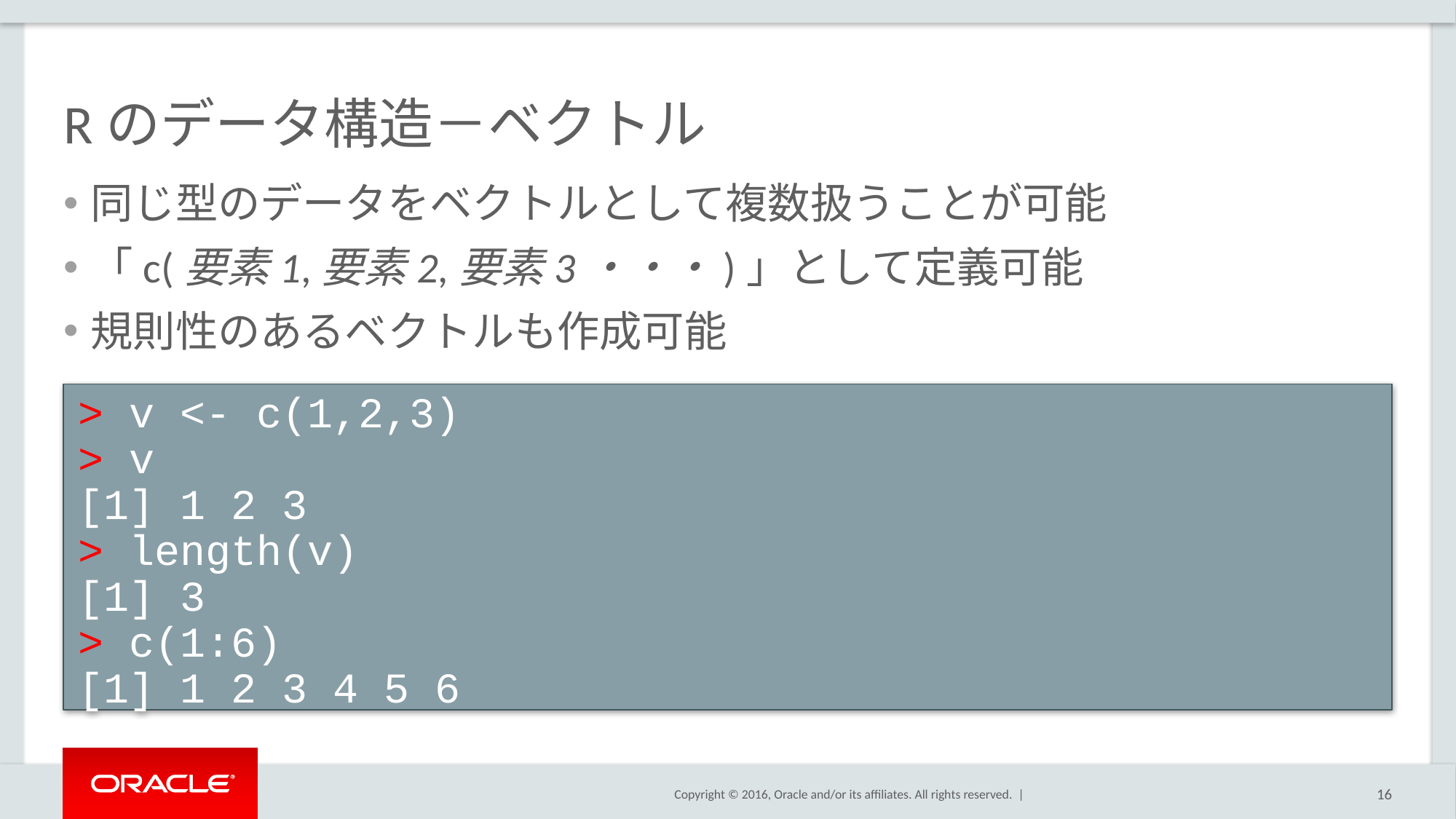

# Rのデータ構造－ベクトル
同じ型のデータをベクトルとして複数扱うことが可能
「c(要素1,要素2,要素3・・・)」として定義可能
規則性のあるベクトルも作成可能
> v <- c(1,2,3)
> v
[1] 1 2 3
> length(v)
[1] 3
> c(1:6)
[1] 1 2 3 4 5 6
16